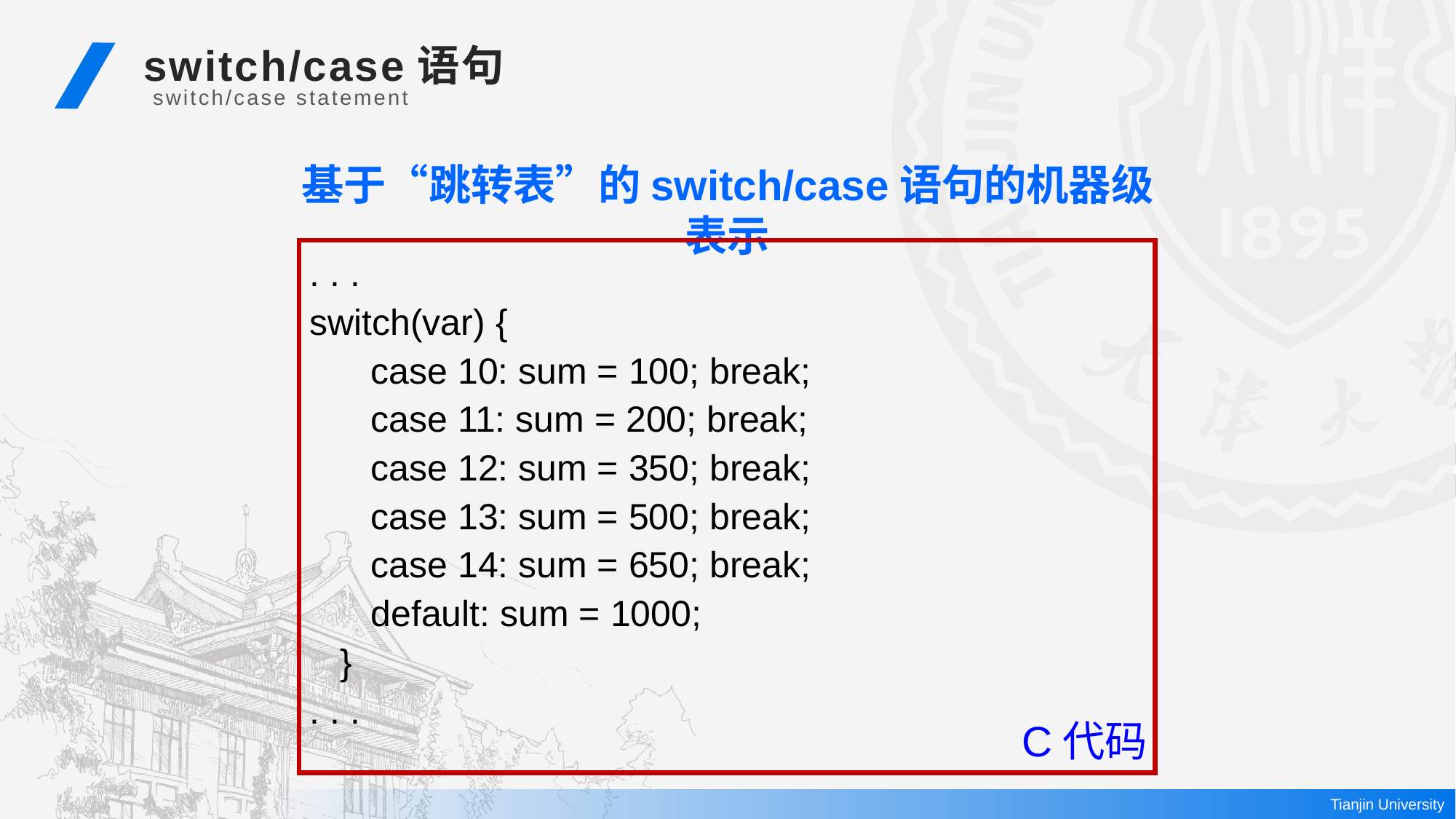

switch/case语句
   switch/case statement
基于“跳转表”的switch/case语句的机器级表示
. . .
switch(var) {
      case 10: sum = 100; break;
      case 11: sum = 200; break;
      case 12: sum = 350; break;
      case 13: sum = 500; break;
      case 14: sum = 650; break;
      default: sum = 1000;
   }
. . .

C代码